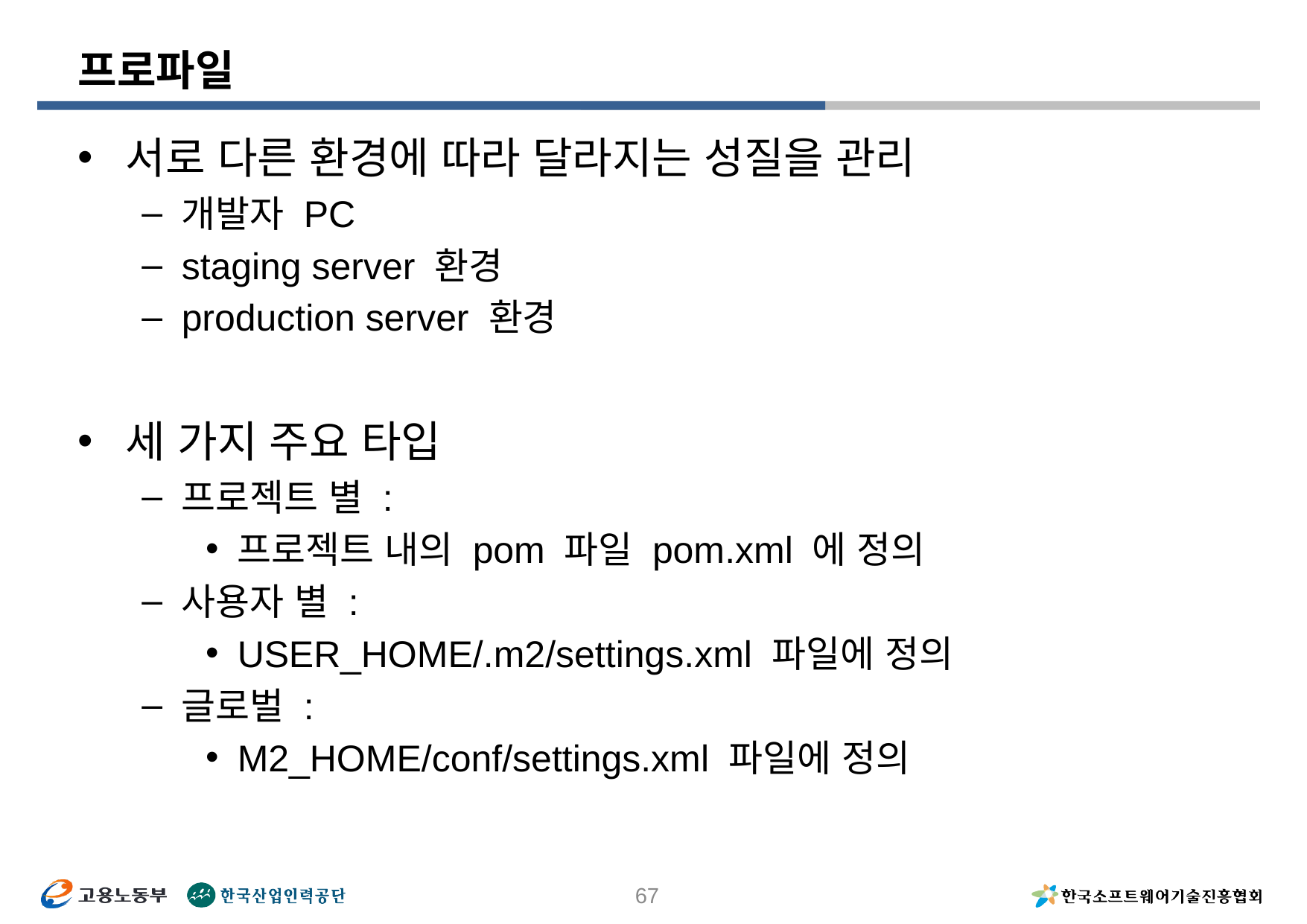

# 프로파일
서로 다른 환경에 따라 달라지는 성질을 관리
개발자 PC
staging server 환경
production server 환경

세 가지 주요 타입
프로젝트 별 :
프로젝트 내의 pom 파일 pom.xml 에 정의
사용자 별 :
USER_HOME/.m2/settings.xml 파일에 정의
글로벌 :
M2_HOME/conf/settings.xml 파일에 정의

67